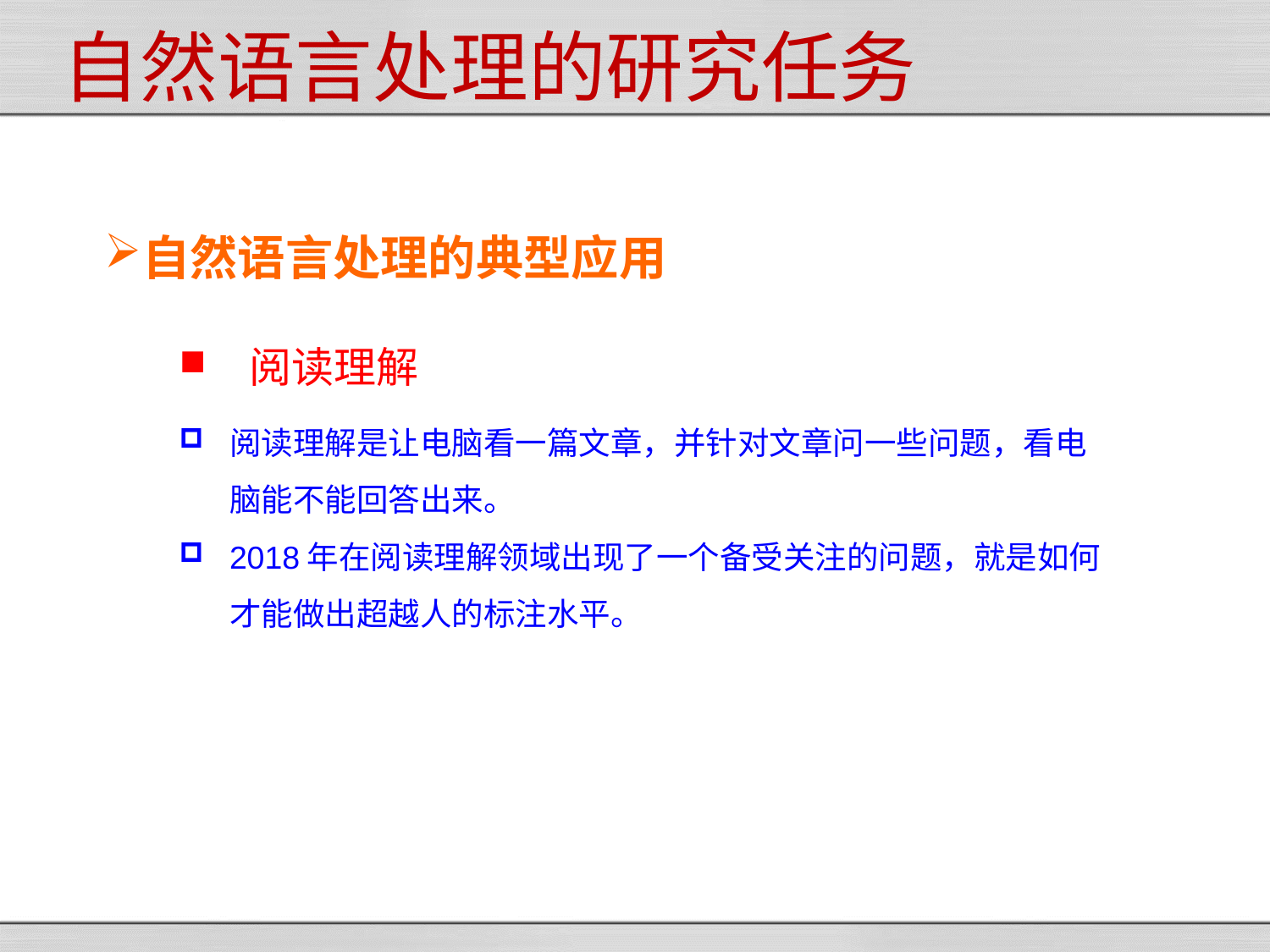

自然语言处理的研究任务
自然语言处理的典型应用
 阅读理解
阅读理解是让电脑看一篇文章，并针对文章问一些问题，看电脑能不能回答出来。
2018年在阅读理解领域出现了一个备受关注的问题，就是如何才能做出超越人的标注水平。